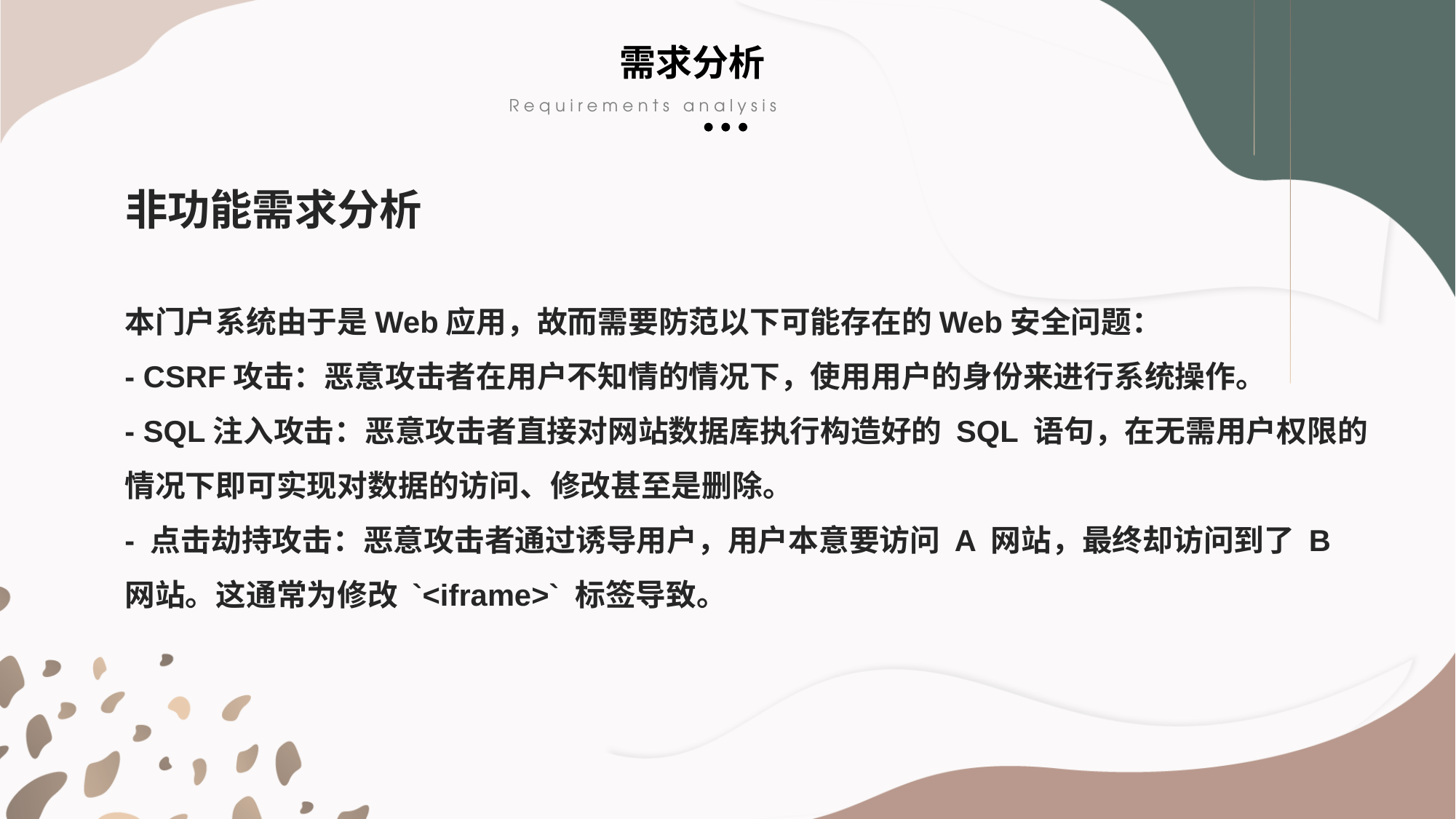

需求分析
Requirements analysis

非功能需求分析
本门户系统由于是Web应用，故而需要防范以下可能存在的Web安全问题：
- CSRF攻击：恶意攻击者在用户不知情的情况下，使用用户的身份来进行系统操作。
- SQL注入攻击：恶意攻击者直接对网站数据库执行构造好的 SQL 语句，在无需用户权限的情况下即可实现对数据的访问、修改甚至是删除。
- 点击劫持攻击：恶意攻击者通过诱导用户，用户本意要访问 A 网站，最终却访问到了 B 网站。这通常为修改 `<iframe>` 标签导致。